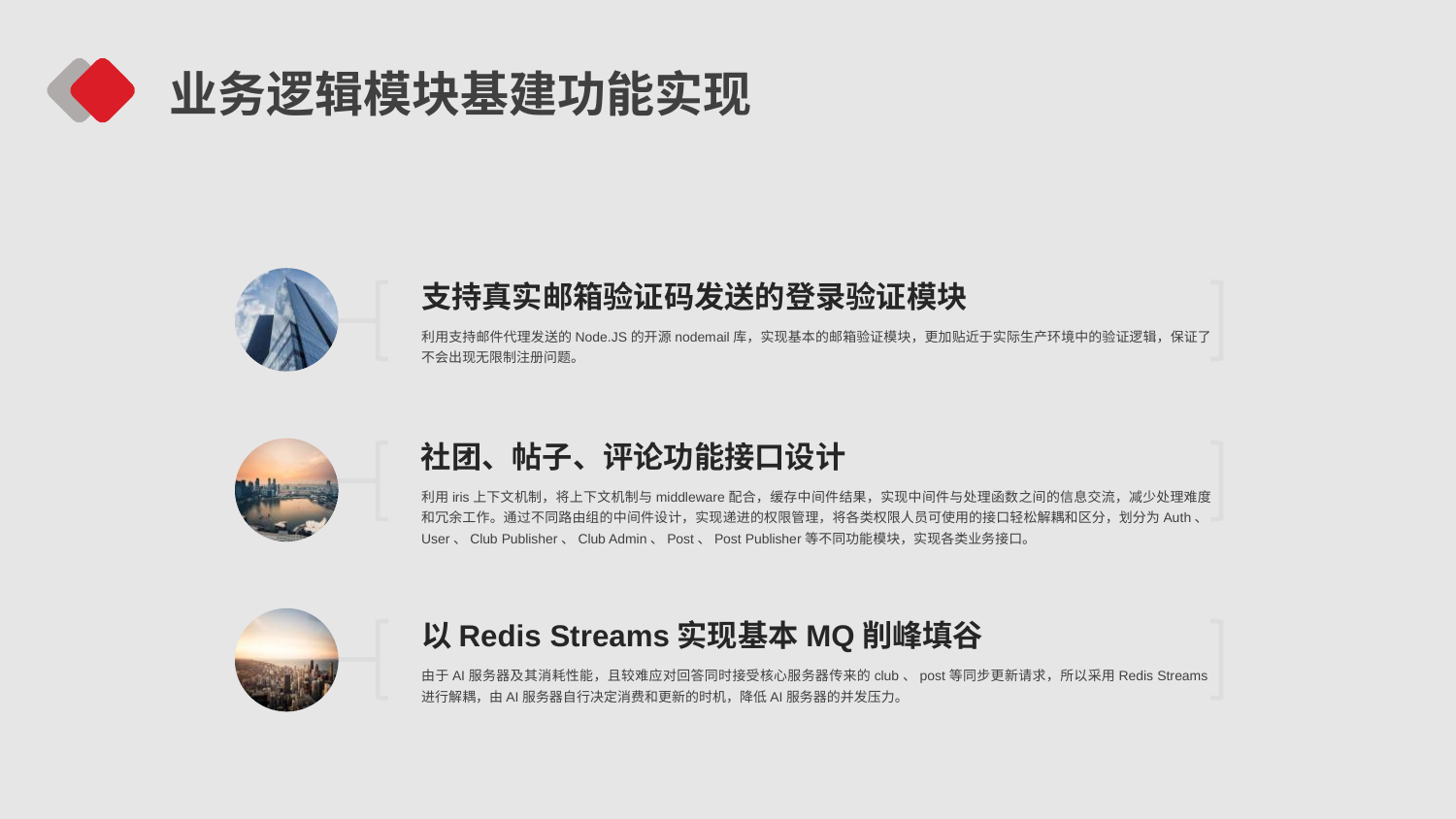

业务逻辑模块基建功能实现

支持真实邮箱验证码发送的登录验证模块
利用支持邮件代理发送的Node.JS的开源nodemail库，实现基本的邮箱验证模块，更加贴近于实际生产环境中的验证逻辑，保证了不会出现无限制注册问题。

社团、帖子、评论功能接口设计
利用iris上下文机制，将上下文机制与middleware配合，缓存中间件结果，实现中间件与处理函数之间的信息交流，减少处理难度和冗余工作。通过不同路由组的中间件设计，实现递进的权限管理，将各类权限人员可使用的接口轻松解耦和区分，划分为Auth、User、Club Publisher、Club Admin、Post、Post Publisher等不同功能模块，实现各类业务接口。

以Redis Streams实现基本MQ削峰填谷
由于AI服务器及其消耗性能，且较难应对回答同时接受核心服务器传来的club、post等同步更新请求，所以采用Redis Streams进行解耦，由AI服务器自行决定消费和更新的时机，降低AI服务器的并发压力。